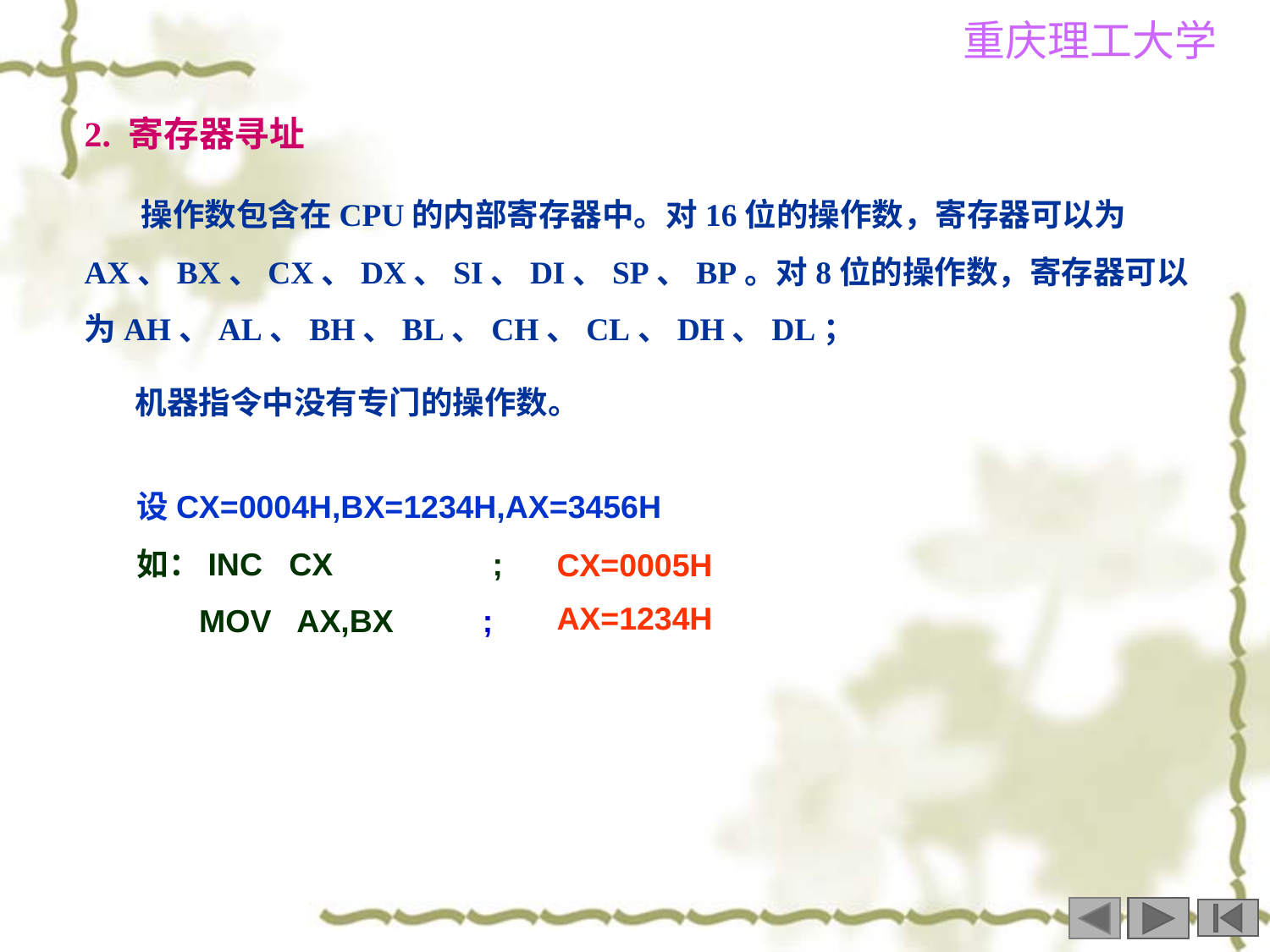

2. 寄存器寻址
      操作数包含在CPU的内部寄存器中。对16位的操作数，寄存器可以为AX、BX、CX、DX、SI、DI、SP、BP。对8位的操作数，寄存器可以为AH、AL、BH、BL、CH、CL、DH、DL；
      机器指令中没有专门的操作数。
设CX=0004H,BX=1234H,AX=3456H
如：INC   CX                  ;
       MOV   AX,BX          ;
CX=0005H
AX=1234H